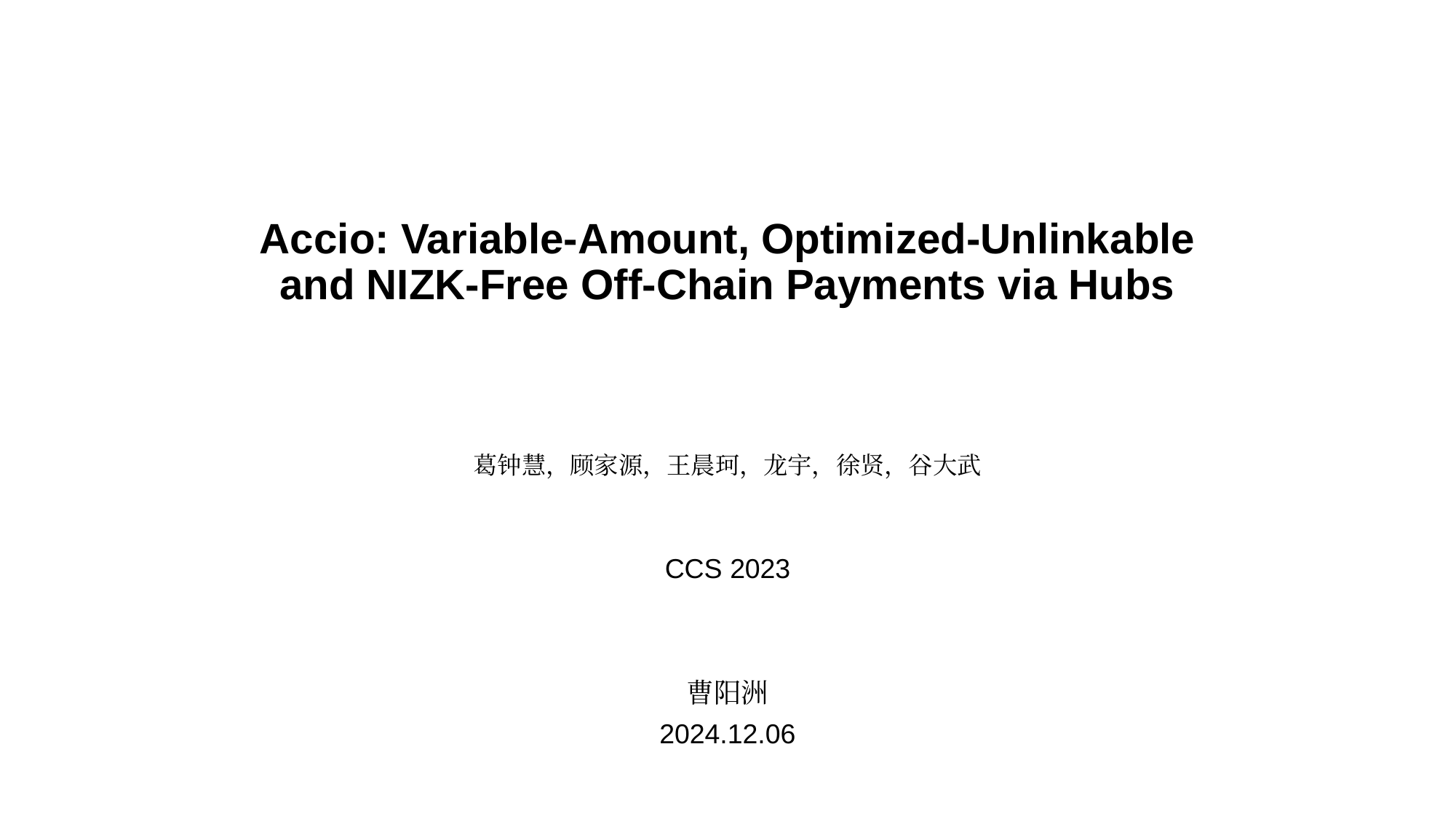

# Accio: Variable-Amount, Optimized-Unlinkable and NIZK-Free Off-Chain Payments via Hubs 葛钟慧，顾家源，王晨珂，龙宇，徐贤，谷大武
CCS 2023
曹阳洲

2024.12.06